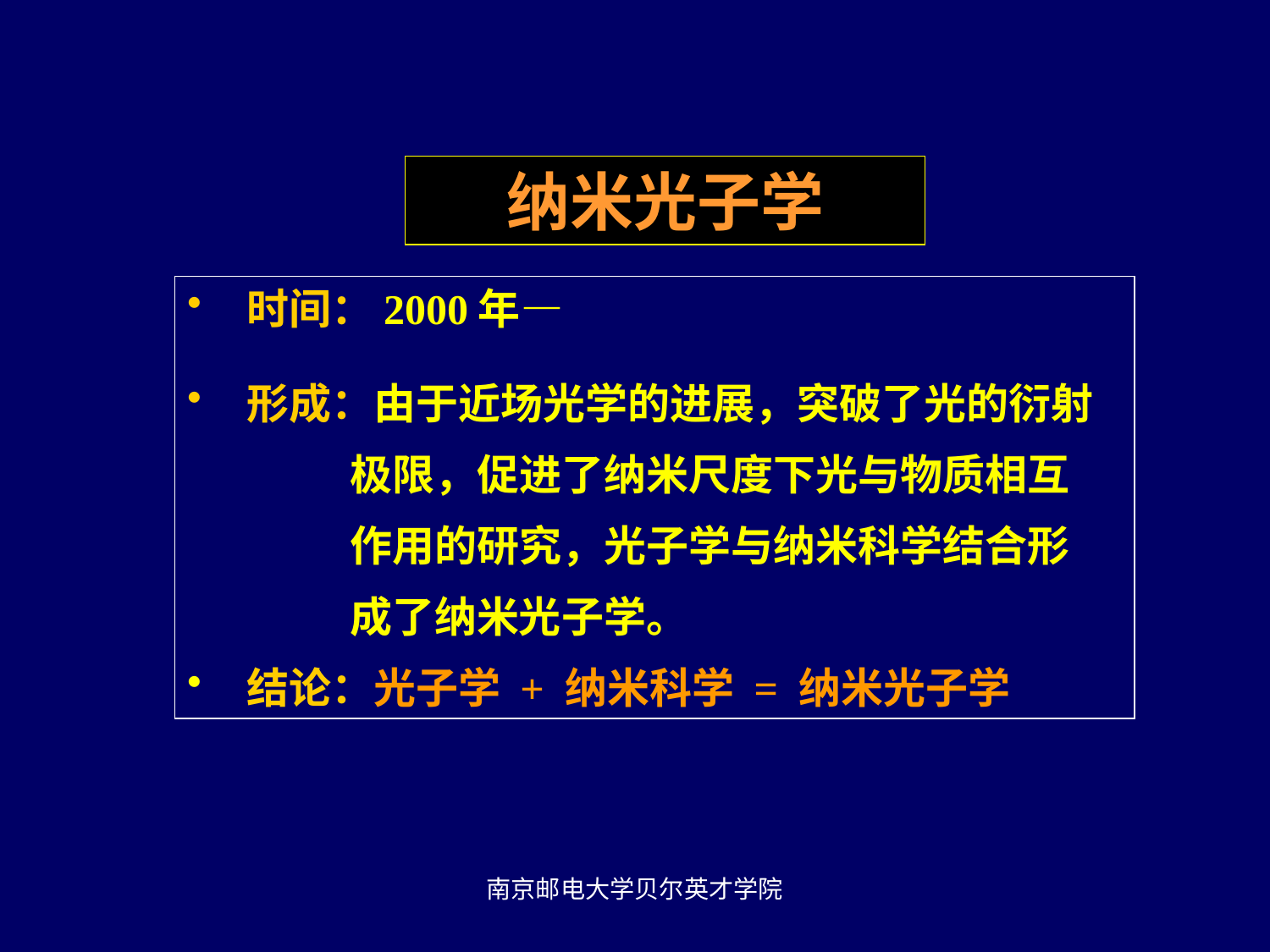

纳米光子学
  时间：2000年—

  形成：由于近场光学的进展，突破了光的衍射
                极限，促进了纳米尺度下光与物质相互
                作用的研究，光子学与纳米科学结合形
                成了纳米光子学。
  结论：光子学 + 纳米科学 = 纳米光子学

南京邮电大学贝尔英才学院
38